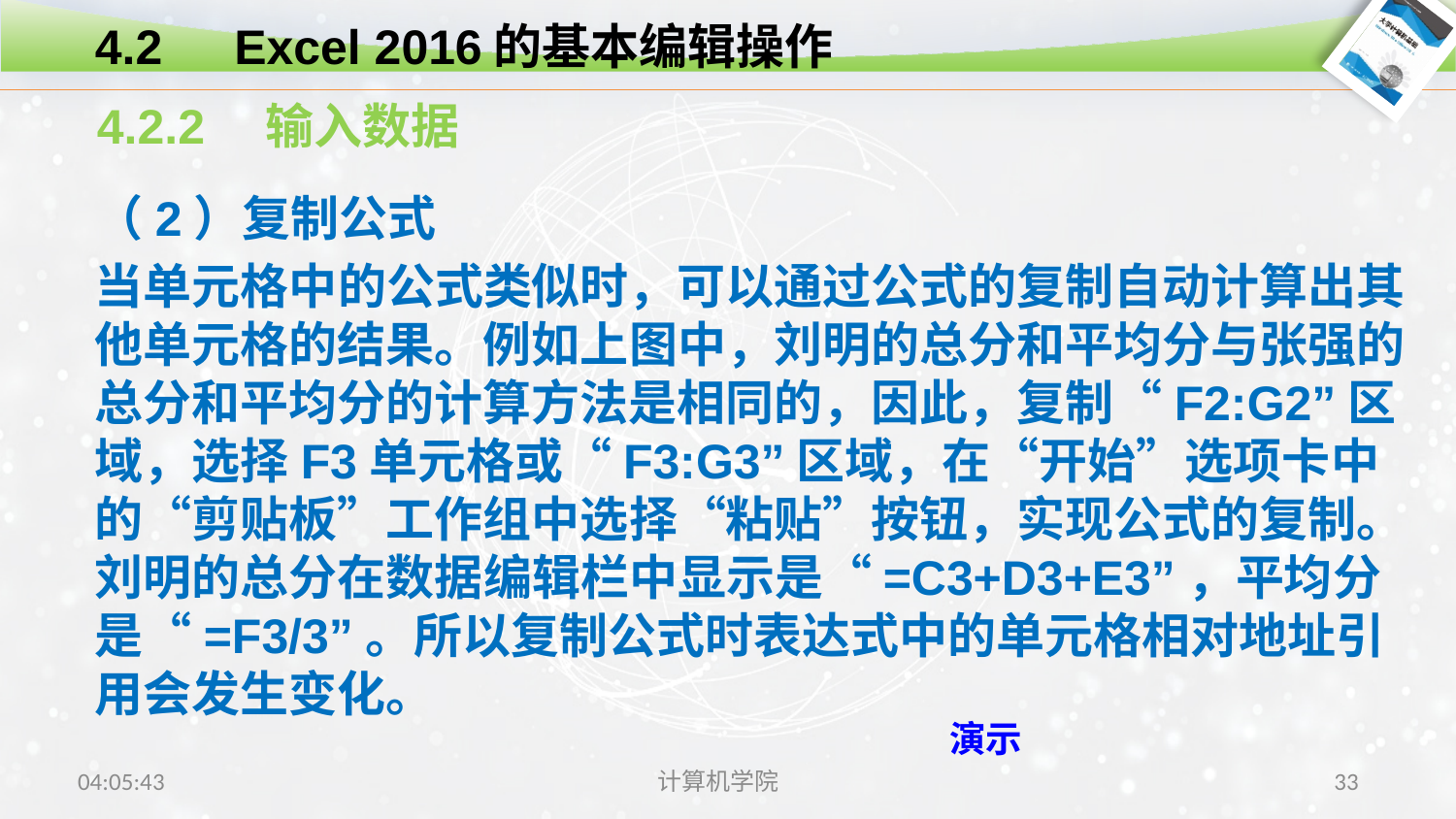

4.2　Excel 2016的基本编辑操作
4.2.2　输入数据

（2）复制公式
当单元格中的公式类似时，可以通过公式的复制自动计算出其他单元格的结果。例如上图中，刘明的总分和平均分与张强的总分和平均分的计算方法是相同的，因此，复制“F2:G2”区域，选择F3单元格或“F3:G3”区域，在“开始”选项卡中的“剪贴板”工作组中选择“粘贴”按钮，实现公式的复制。刘明的总分在数据编辑栏中显示是“=C3+D3+E3”，平均分是“=F3/3”。所以复制公式时表达式中的单元格相对地址引用会发生变化。

演示